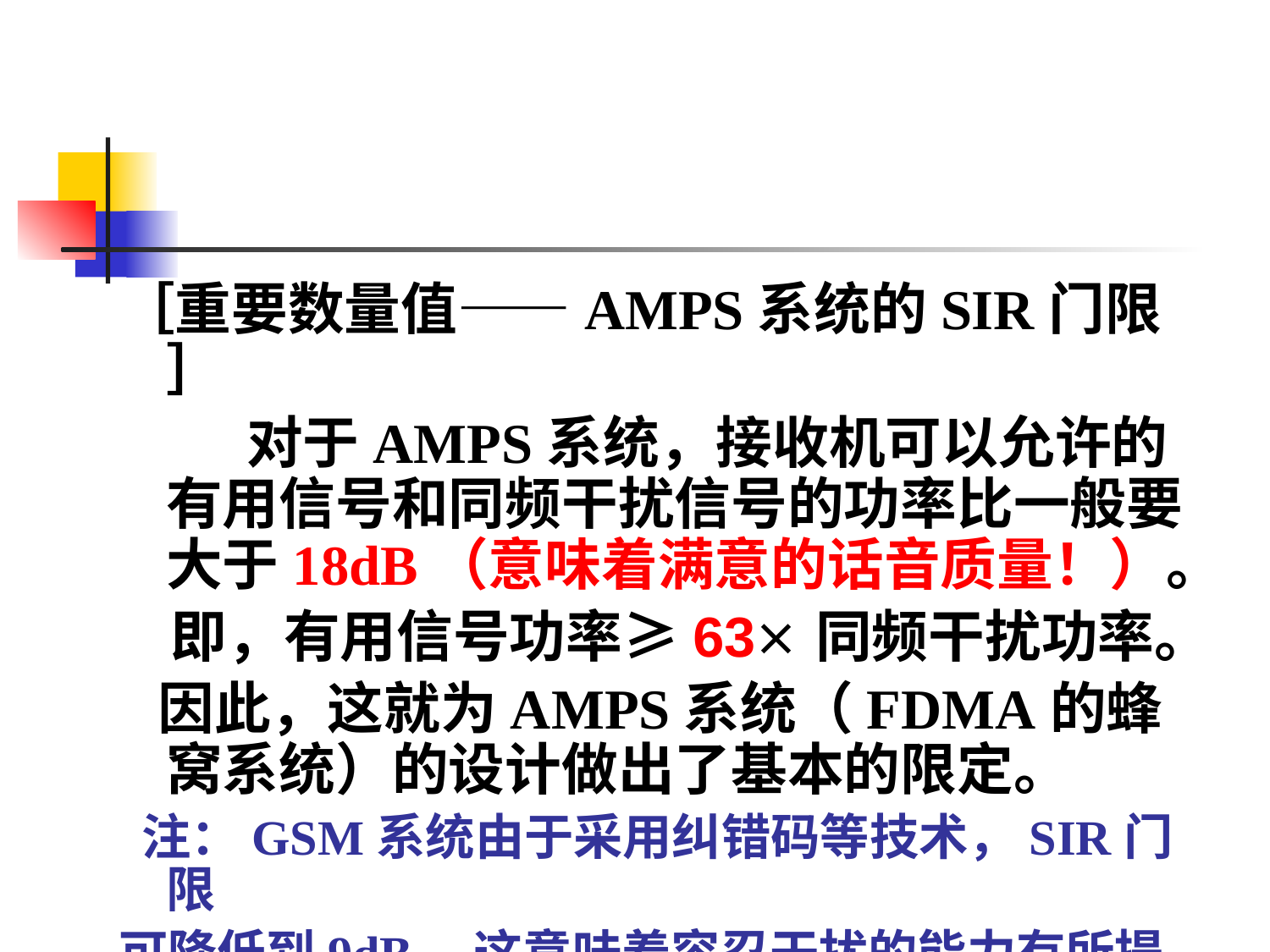

［重要数量值——AMPS系统的SIR门限］
         对于AMPS系统，接收机可以允许的有用信号和同频干扰信号的功率比一般要大于18dB（意味着满意的话音质量！）。
   即，有用信号功率≥63×同频干扰功率。
  因此，这就为AMPS系统（FDMA的蜂窝系统）的设计做出了基本的限定。
 注：GSM系统由于采用纠错码等技术，SIR门限
可降低到9dB，这意味着容忍干扰的能力有所提高。